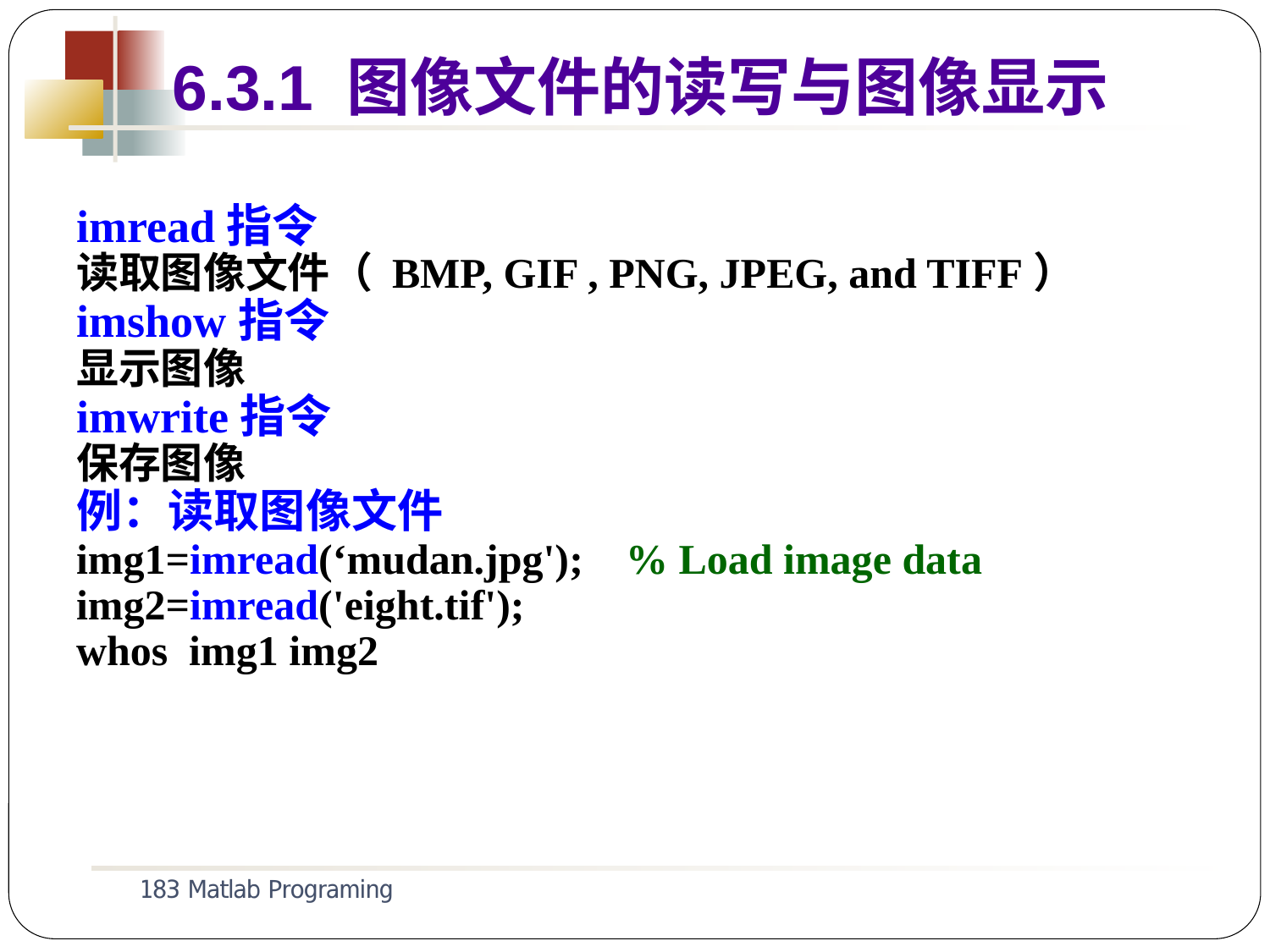

6.3.1 图像文件的读写与图像显示
imread指令
读取图像文件（ BMP, GIF , PNG, JPEG, and TIFF）
imshow指令
显示图像
imwrite指令
保存图像
例：读取图像文件
img1=imread(‘mudan.jpg');    % Load image data
img2=imread('eight.tif');
whos  img1 img2
183 Matlab Programing